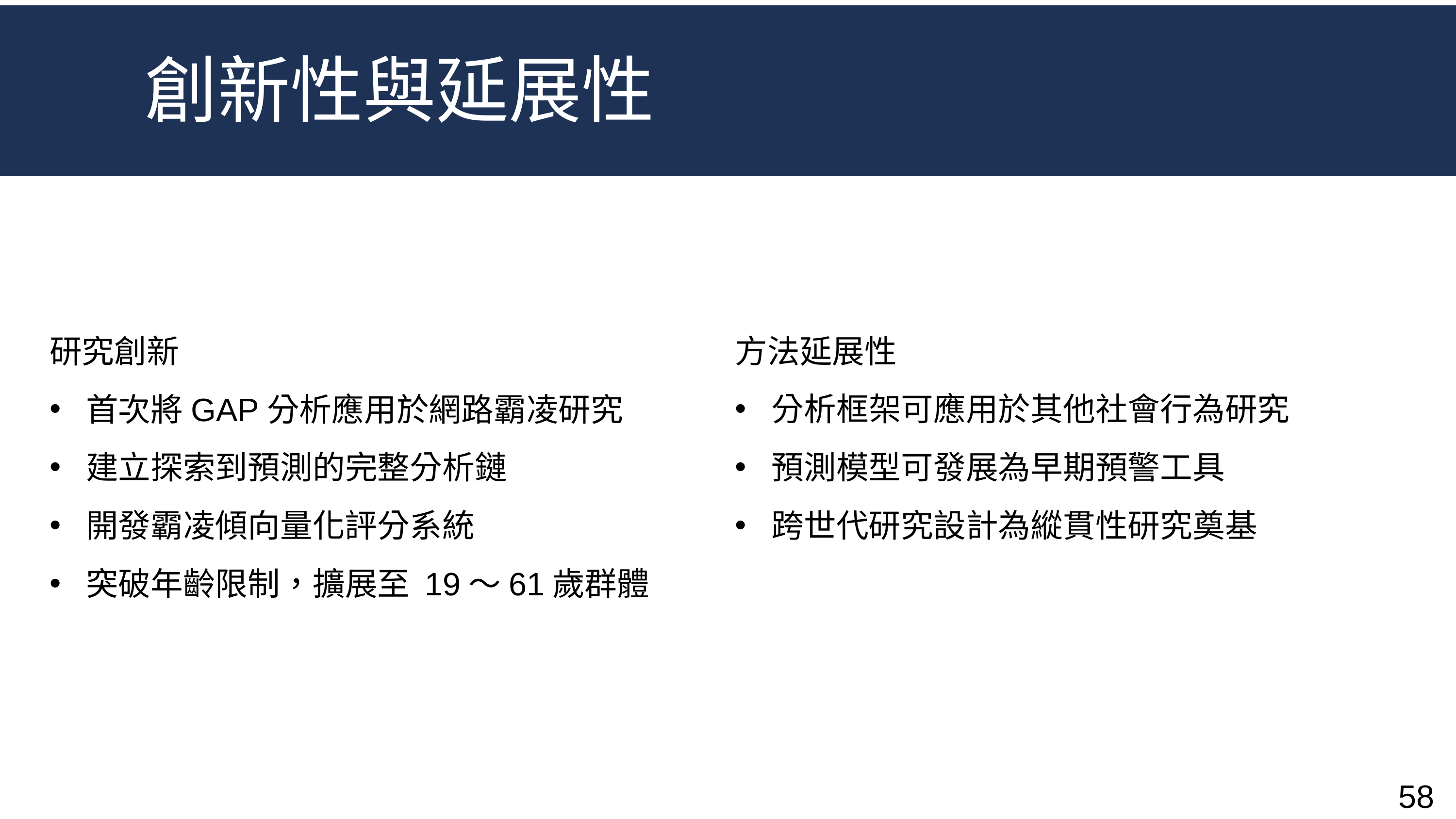

創新性與延展性
研究創新
首次將GAP分析應用於網路霸凌研究
建立探索到預測的完整分析鏈
開發霸凌傾向量化評分系統
突破年齡限制，擴展至 19～61歲群體
方法延展性
分析框架可應用於其他社會行為研究
預測模型可發展為早期預警工具
跨世代研究設計為縱貫性研究奠基
58